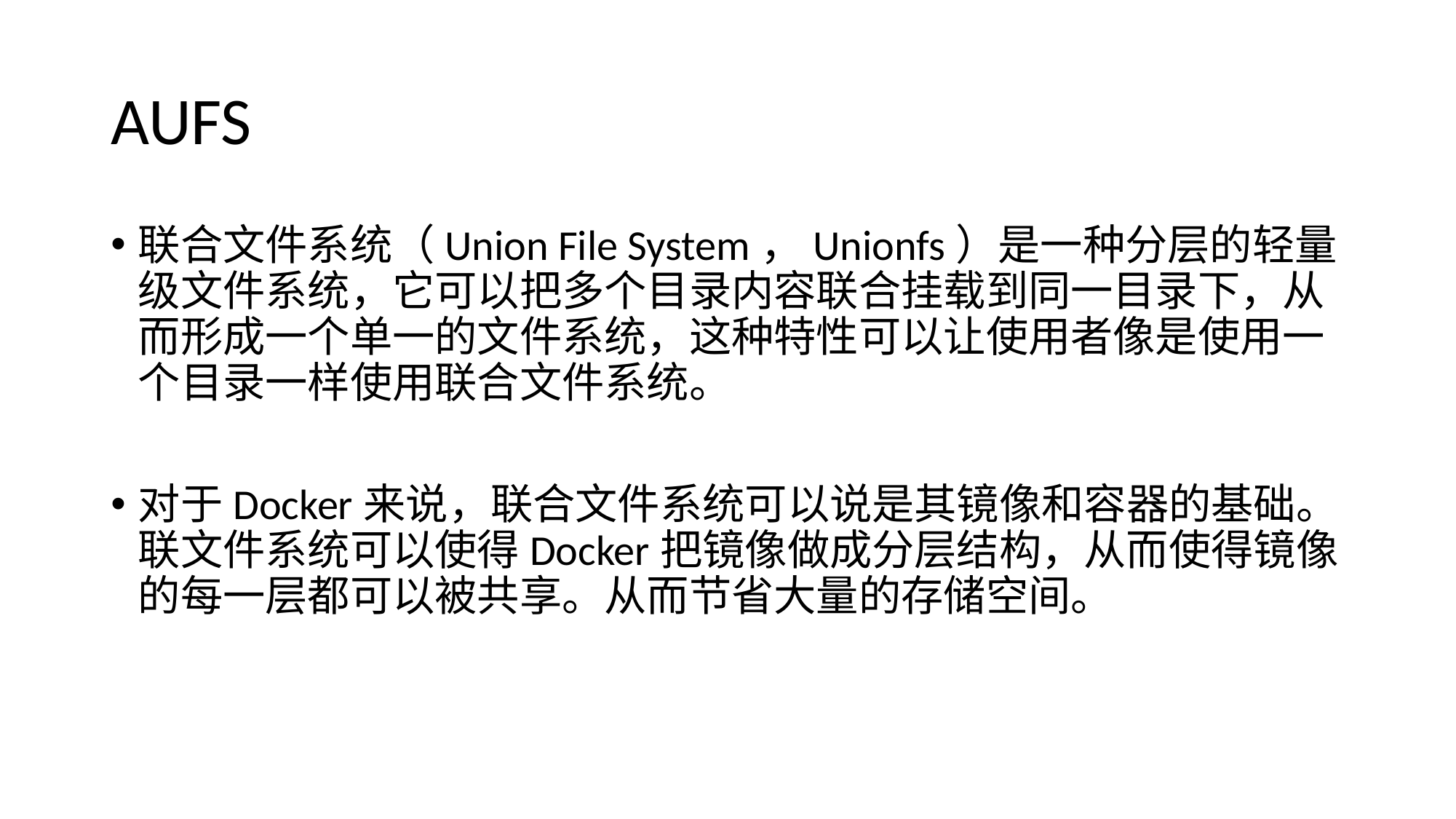

# AUFS
联合文件系统（Union File System，Unionfs）是一种分层的轻量级文件系统，它可以把多个目录内容联合挂载到同一目录下，从而形成一个单一的文件系统，这种特性可以让使用者像是使用一个目录一样使用联合文件系统。

对于Docker来说，联合文件系统可以说是其镜像和容器的基础。联文件系统可以使得Docker把镜像做成分层结构，从而使得镜像的每一层都可以被共享。从而节省大量的存储空间。